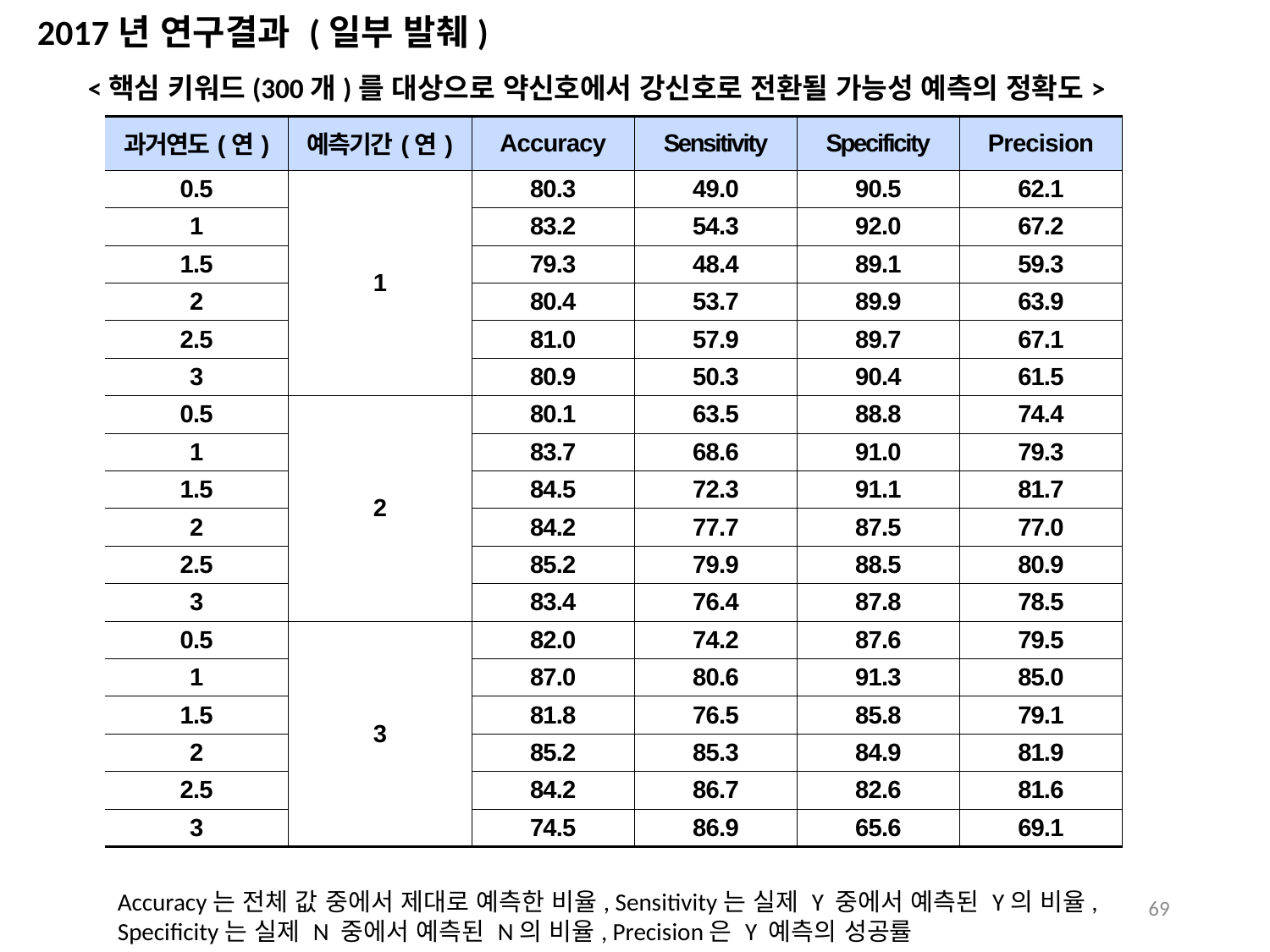

2017년 연구결과 (일부 발췌)
<핵심 키워드(300개)를 대상으로 약신호에서 강신호로 전환될 가능성 예측의 정확도>
| 과거연도(연) | 예측기간(연) | Accuracy | Sensitivity | Specificity | Precision |
| --- | --- | --- | --- | --- | --- |
| 0.5 | 1 | 80.3 | 49.0 | 90.5 | 62.1 |
| 1 |  | 83.2 | 54.3 | 92.0 | 67.2 |
| 1.5 |  | 79.3 | 48.4 | 89.1 | 59.3 |
| 2 |  | 80.4 | 53.7 | 89.9 | 63.9 |
| 2.5 |  | 81.0 | 57.9 | 89.7 | 67.1 |
| 3 |  | 80.9 | 50.3 | 90.4 | 61.5 |
| 0.5 | 2 | 80.1 | 63.5 | 88.8 | 74.4 |
| 1 |  | 83.7 | 68.6 | 91.0 | 79.3 |
| 1.5 |  | 84.5 | 72.3 | 91.1 | 81.7 |
| 2 |  | 84.2 | 77.7 | 87.5 | 77.0 |
| 2.5 |  | 85.2 | 79.9 | 88.5 | 80.9 |
| 3 |  | 83.4 | 76.4 | 87.8 | 78.5 |
| 0.5 | 3 | 82.0 | 74.2 | 87.6 | 79.5 |
| 1 |  | 87.0 | 80.6 | 91.3 | 85.0 |
| 1.5 |  | 81.8 | 76.5 | 85.8 | 79.1 |
| 2 |  | 85.2 | 85.3 | 84.9 | 81.9 |
| 2.5 |  | 84.2 | 86.7 | 82.6 | 81.6 |
| 3 |  | 74.5 | 86.9 | 65.6 | 69.1 |
Accuracy는 전체 값 중에서 제대로 예측한 비율, Sensitivity는 실제 Y 중에서 예측된 Y의 비율, Specificity는 실제 N 중에서 예측된 N의 비율, Precision은 Y 예측의 성공률
69